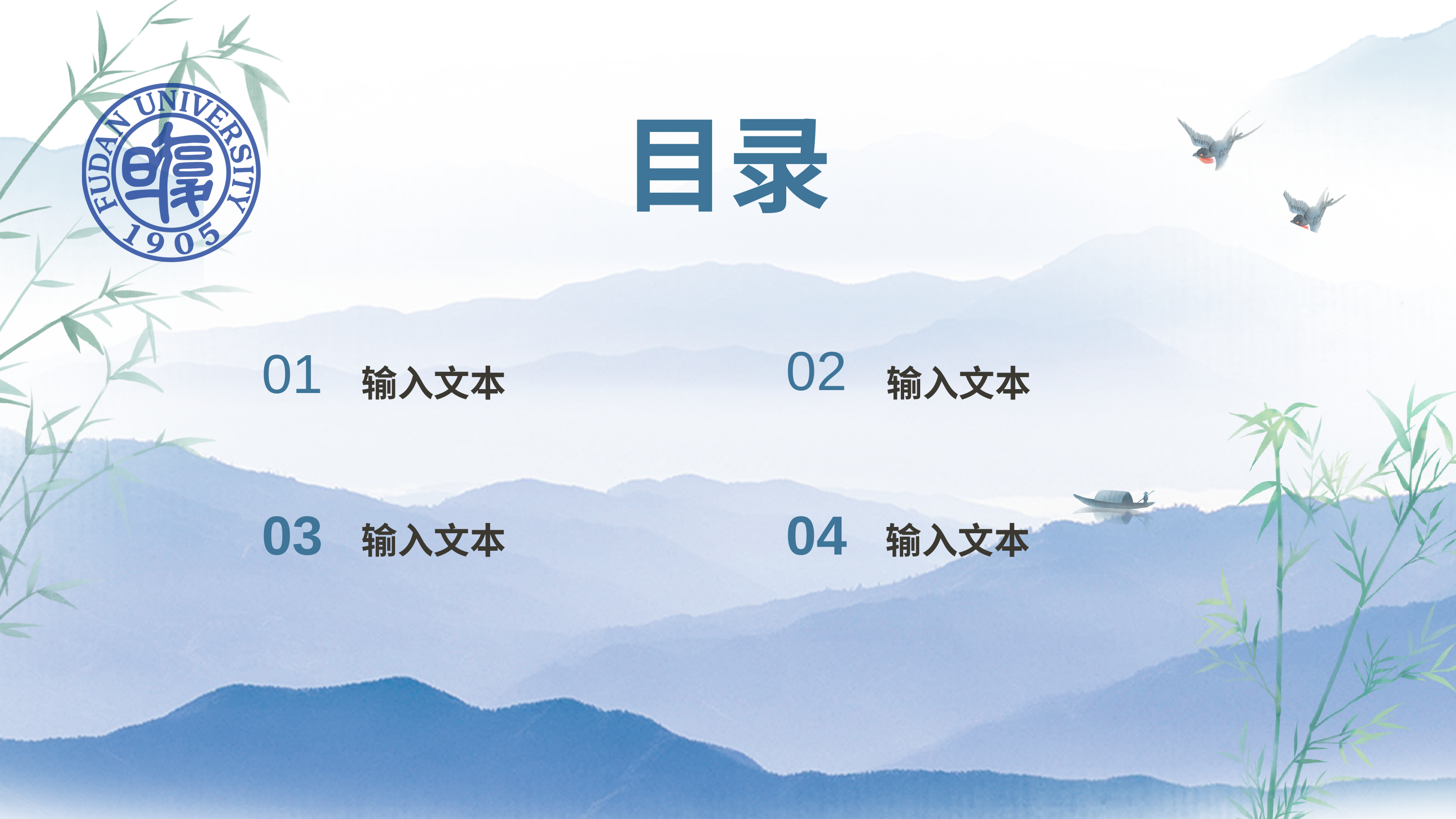

目录

02
01
输入文本
输入文本

03
04
输入文本
输入文本